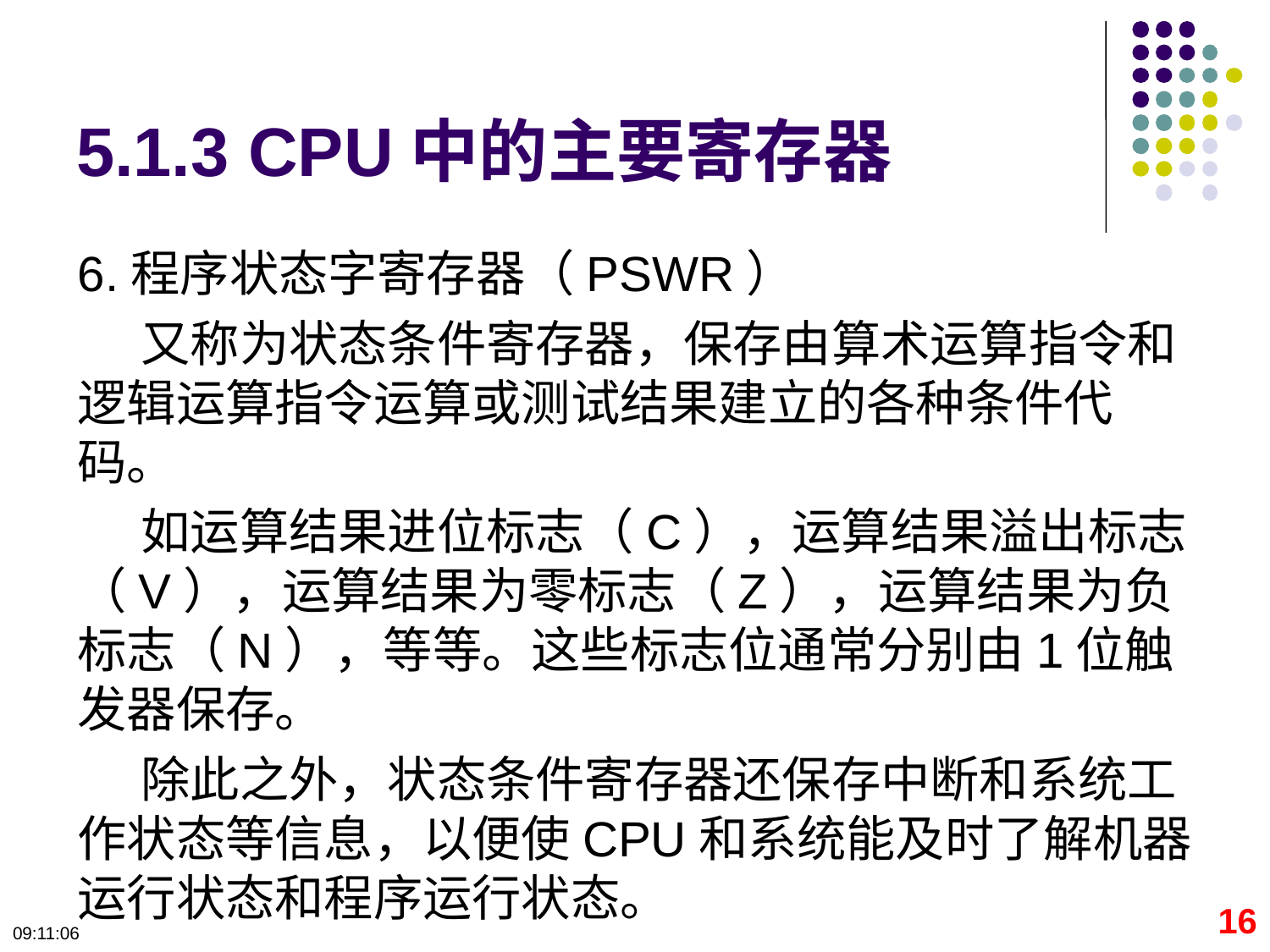

# 5.1.3 CPU中的主要寄存器
6.程序状态字寄存器（PSWR）
又称为状态条件寄存器，保存由算术运算指令和逻辑运算指令运算或测试结果建立的各种条件代码。
如运算结果进位标志（C），运算结果溢出标志（V），运算结果为零标志（Z），运算结果为负标志（N），等等。这些标志位通常分别由1位触发器保存。
除此之外，状态条件寄存器还保存中断和系统工作状态等信息，以便使CPU和系统能及时了解机器运行状态和程序运行状态。

16
09:11:06